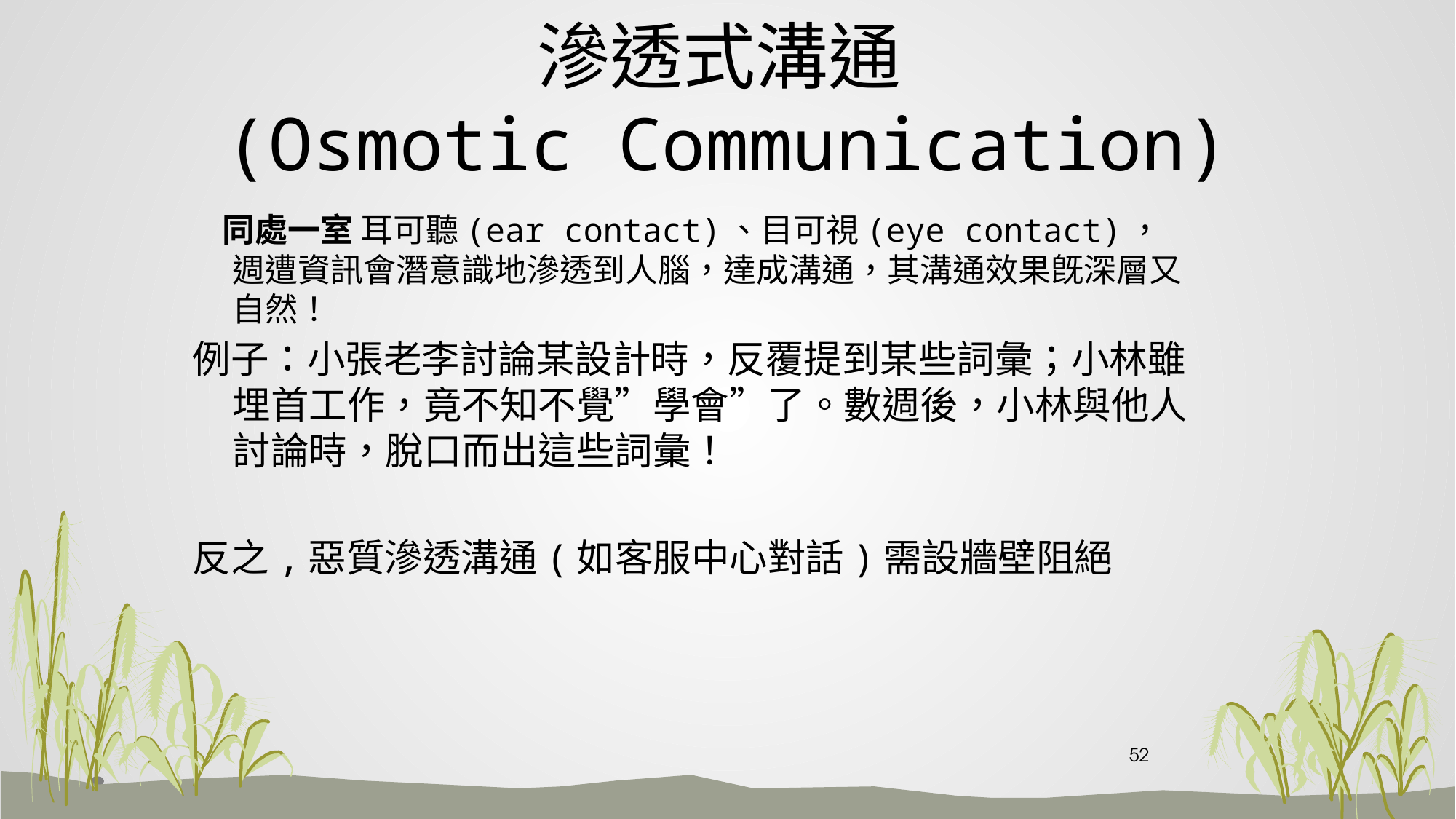

# 滲透式溝通 (Osmotic Communication)
   同處一室 耳可聽(ear contact)、目可視(eye contact)，週遭資訊會潛意識地滲透到人腦，達成溝通，其溝通效果旣深層又自然！
例子：小張老李討論某設計時，反覆提到某些詞彙；小林雖埋首工作，竟不知不覺”學會”了。數週後，小林與他人討論時，脫口而出這些詞彙！

反之,惡質滲透溝通(如客服中心對話)需設牆壁阻絕

52